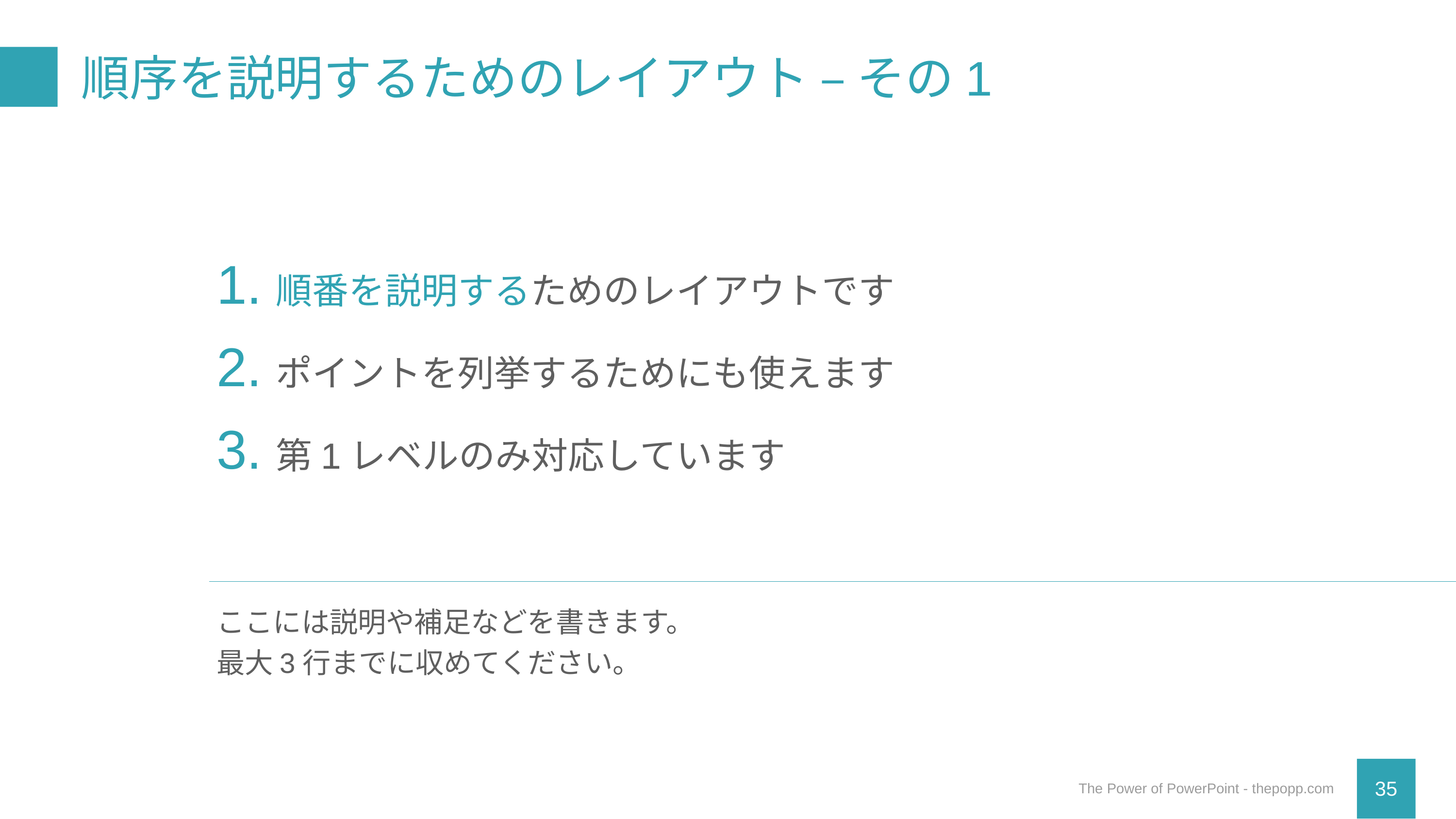

# 順序を説明するためのレイアウト – その1
順番を説明するためのレイアウトです
ポイントを列挙するためにも使えます
第1レベルのみ対応しています
ここには説明や補足などを書きます。
最大3行までに収めてください。
The Power of PowerPoint - thepopp.com
35